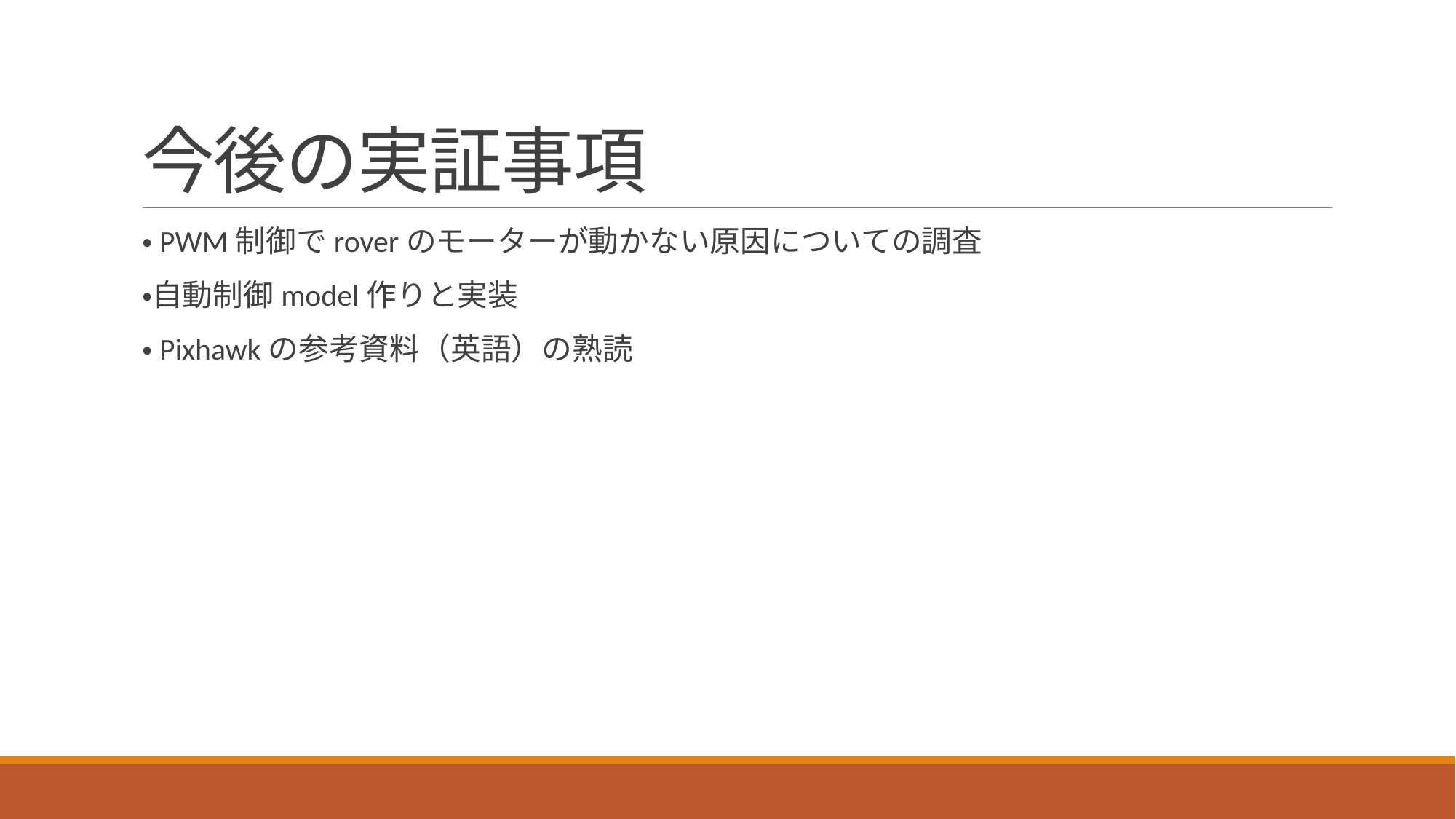

# 今後の実証事項
・PWM制御でroverのモーターが動かない原因についての調査
・自動制御model作りと実装
・Pixhawkの参考資料（英語）の熟読